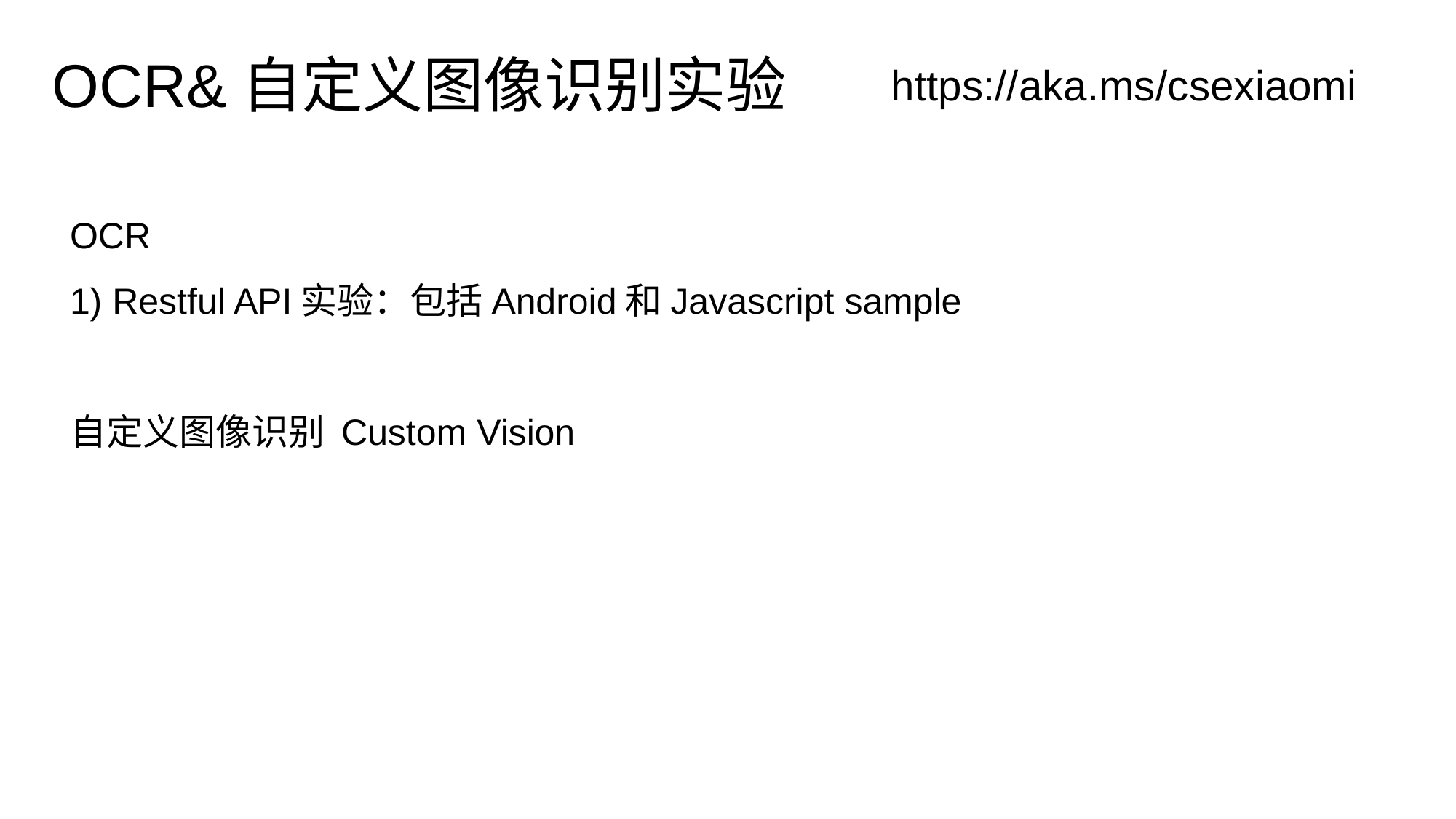

OCR&自定义图像识别实验
https://aka.ms/csexiaomi
OCR
1) Restful API实验：包括Android和Javascript sample

自定义图像识别 Custom Vision